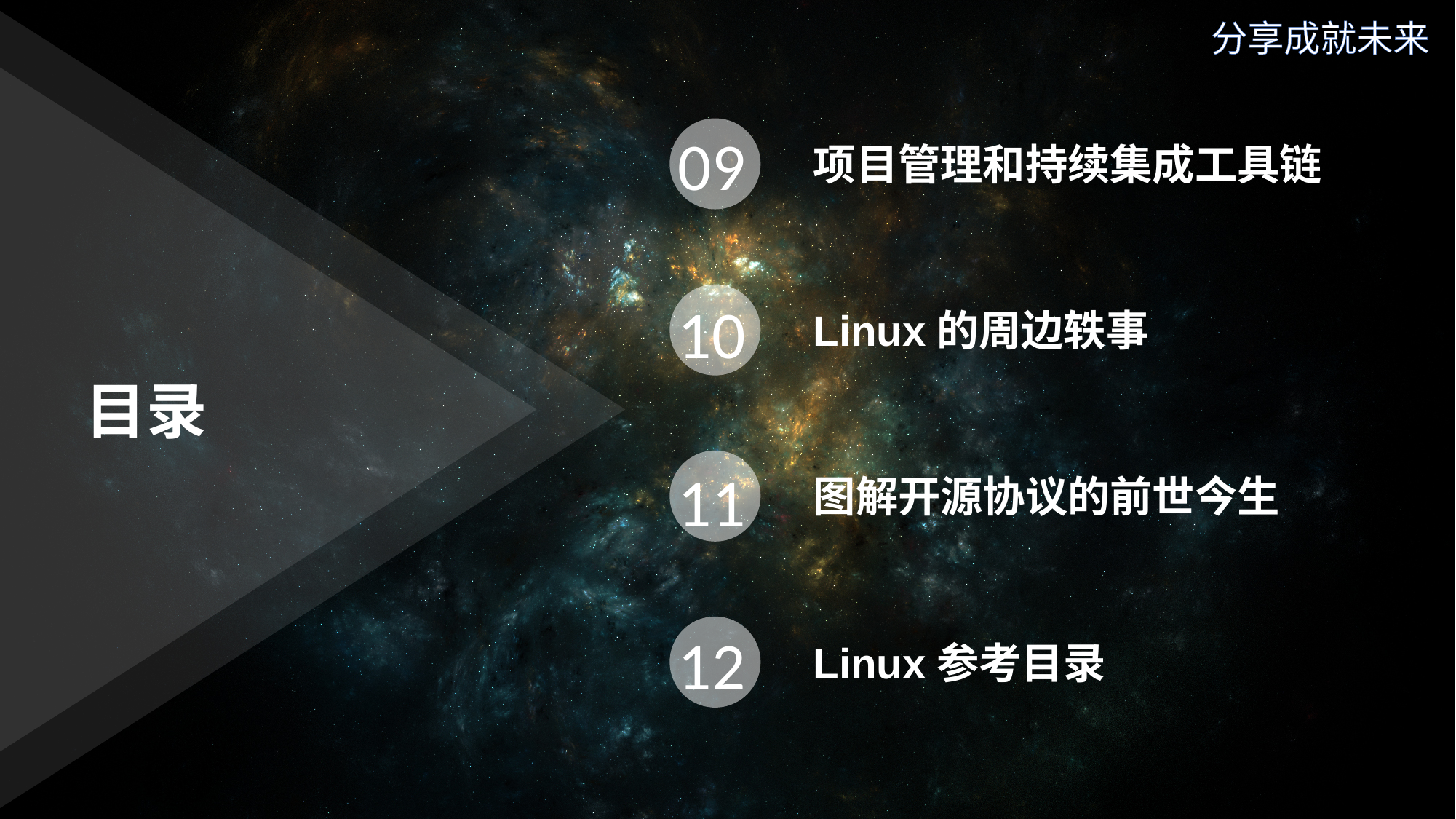

分享成就未来
09

项目管理和持续集成工具链

10
Linux的周边轶事
目录

11
图解开源协议的前世今生

12
Linux参考目录